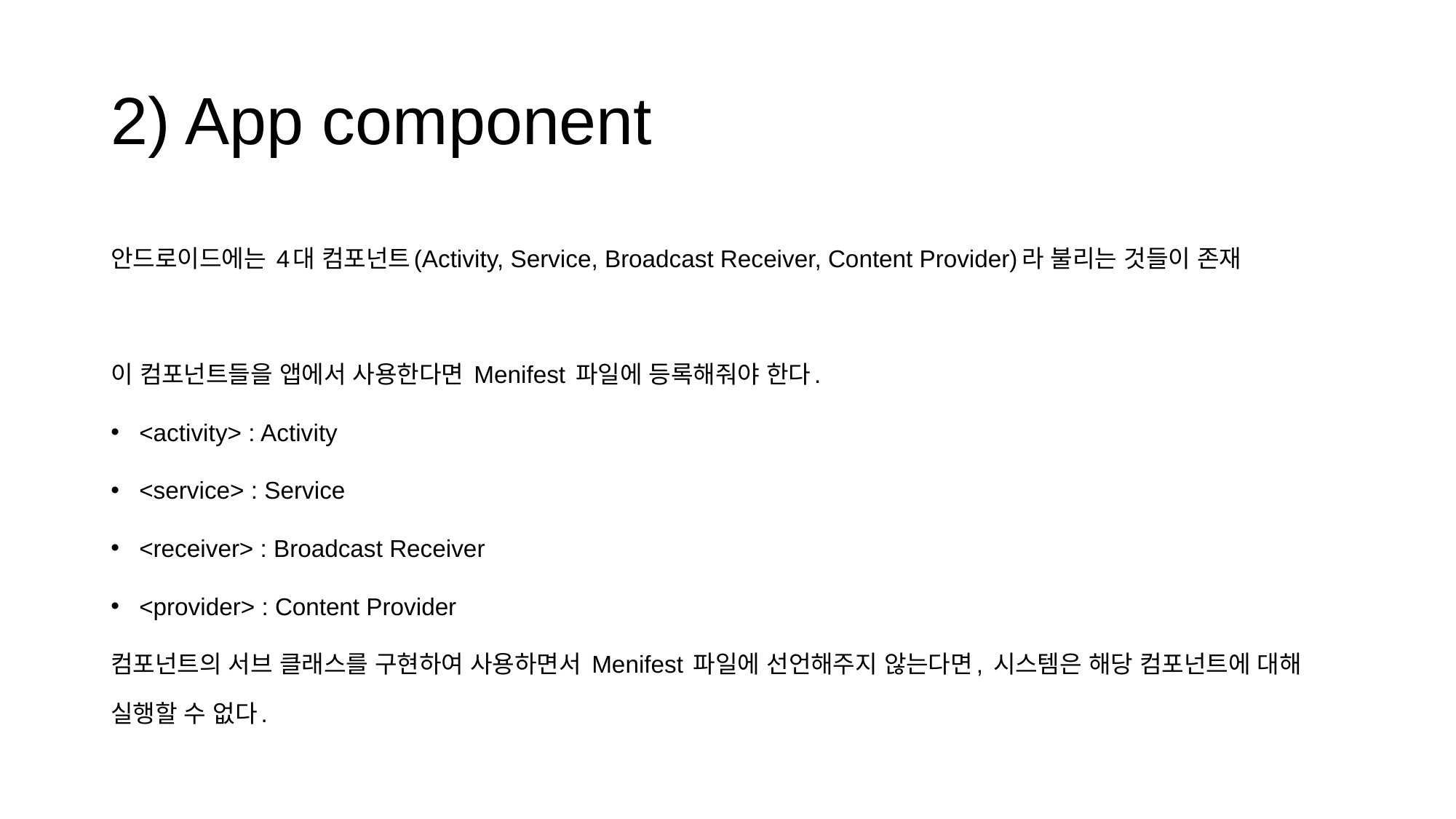

# 2) App component
안드로이드에는 4대 컴포넌트(Activity, Service, Broadcast Receiver, Content Provider)라 불리는 것들이 존재

이 컴포넌트들을 앱에서 사용한다면 Menifest 파일에 등록해줘야 한다.
<activity> : Activity
<service> : Service
<receiver> : Broadcast Receiver
<provider> : Content Provider
컴포넌트의 서브 클래스를 구현하여 사용하면서 Menifest 파일에 선언해주지 않는다면, 시스템은 해당 컴포넌트에 대해 실행할 수 없다.